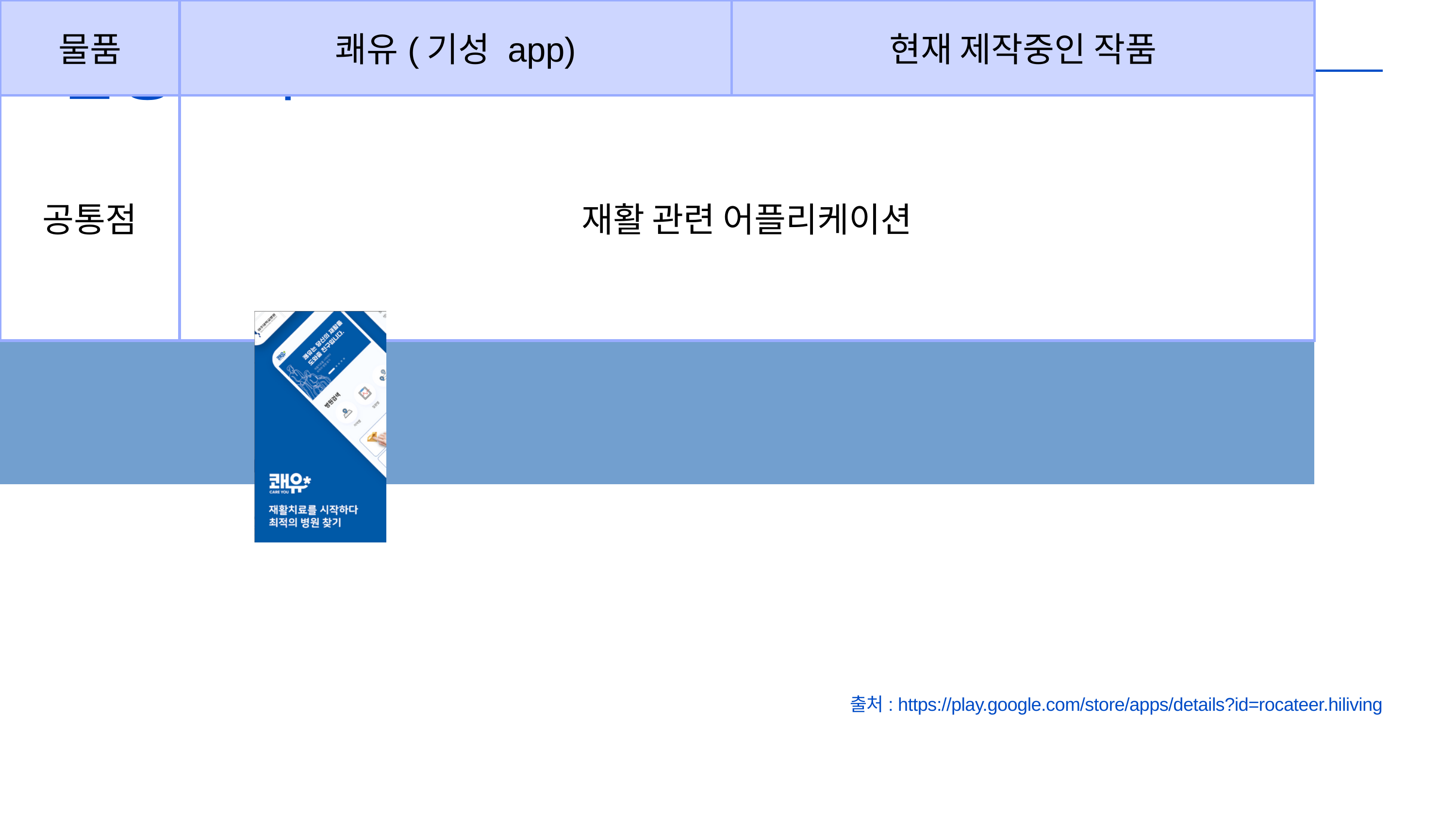

선행 조사

| 물품 | 쾌유(기성 app) | 현재 제작중인 작품 |
| --- | --- | --- |
| 공통점 | 재활 관련 어플리케이션 | 재활 관련 어플리케이션 |
| 공통점 | 재활 관련 어플리케이션 | 재활 관련 어플리케이션 |
| 공통점 | 재활 관련 어플리케이션 | 재활 관련 어플리케이션 |
| 공통점 | 재활 관련 어플리케이션 | 재활 관련 어플리케이션 |
| 차이점 | 병원동행 서비스 재활병원에 대한 정보 | 재택에서 스스로 사용이 가능 |

출처: https://play.google.com/store/apps/details?id=rocateer.hiliving